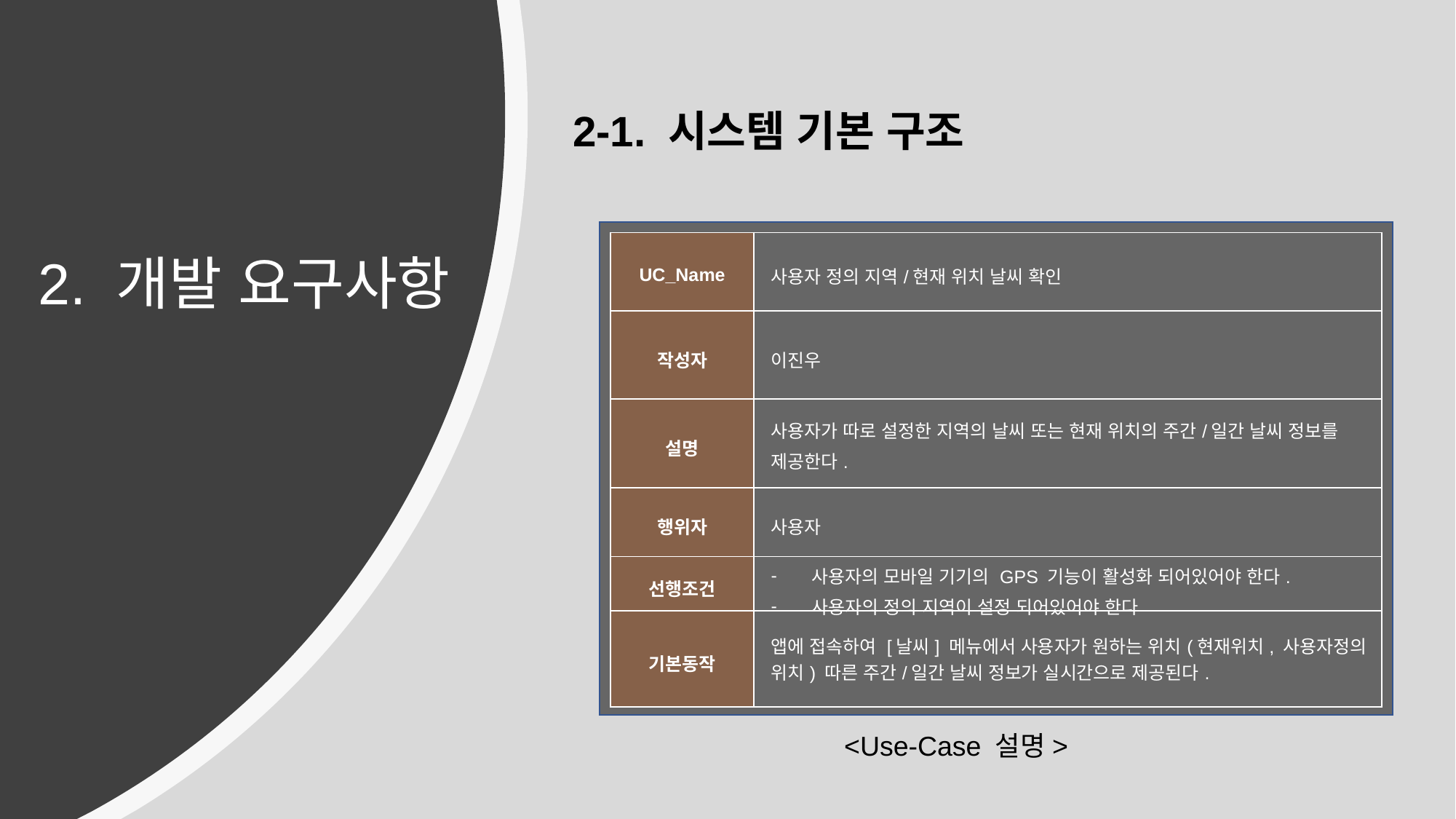

2-1. 시스템 기본 구조
2. 개발 요구사항

| UC\_Name | 사용자 정의 지역/현재 위치 날씨 확인 |
| --- | --- |
| 작성자 | 이진우 |
| 설명 | 사용자가 따로 설정한 지역의 날씨 또는 현재 위치의 주간/일간 날씨 정보를 제공한다. |
| 행위자 | 사용자 |
| 선행조건 | 사용자의 모바일 기기의 GPS 기능이 활성화 되어있어야 한다. 사용자의 정의 지역이 설정 되어있어야 한다 |
| 기본동작 | 앱에 접속하여 [날씨] 메뉴에서 사용자가 원하는 위치(현재위치, 사용자정의 위치) 따른 주간/일간 날씨 정보가 실시간으로 제공된다. |
<Use-Case 설명>